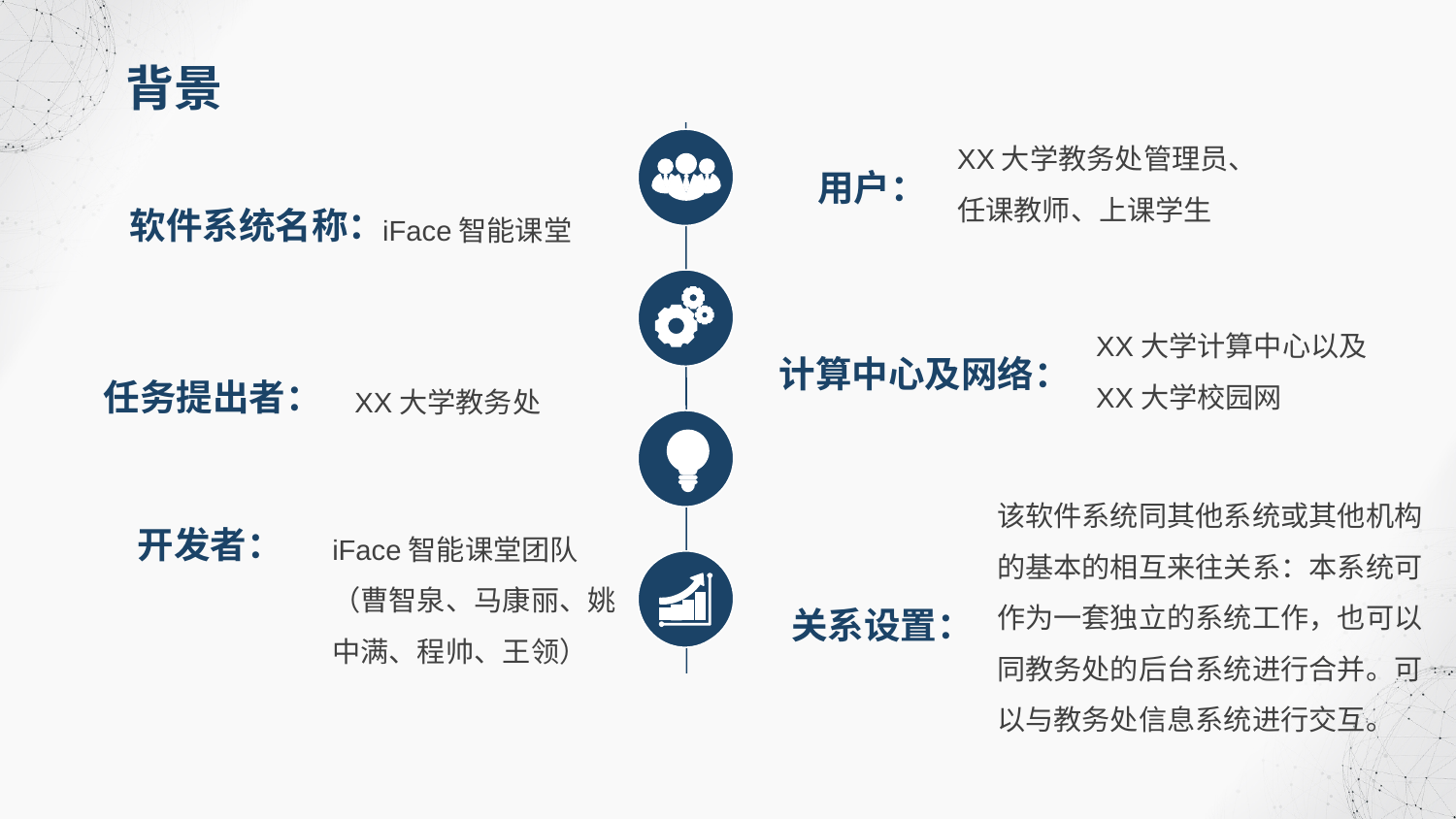

背景
XX大学教务处管理员、任课教师、上课学生
用户：

软件系统名称：
iFace智能课堂

XX大学计算中心以及XX大学校园网
计算中心及网络：
任务提出者：
XX大学教务处

该软件系统同其他系统或其他机构的基本的相互来往关系：本系统可作为一套独立的系统工作，也可以同教务处的后台系统进行合并。可以与教务处信息系统进行交互。
关系设置：
开发者：
iFace智能课堂团队
（曹智泉、马康丽、姚中满、程帅、王领）